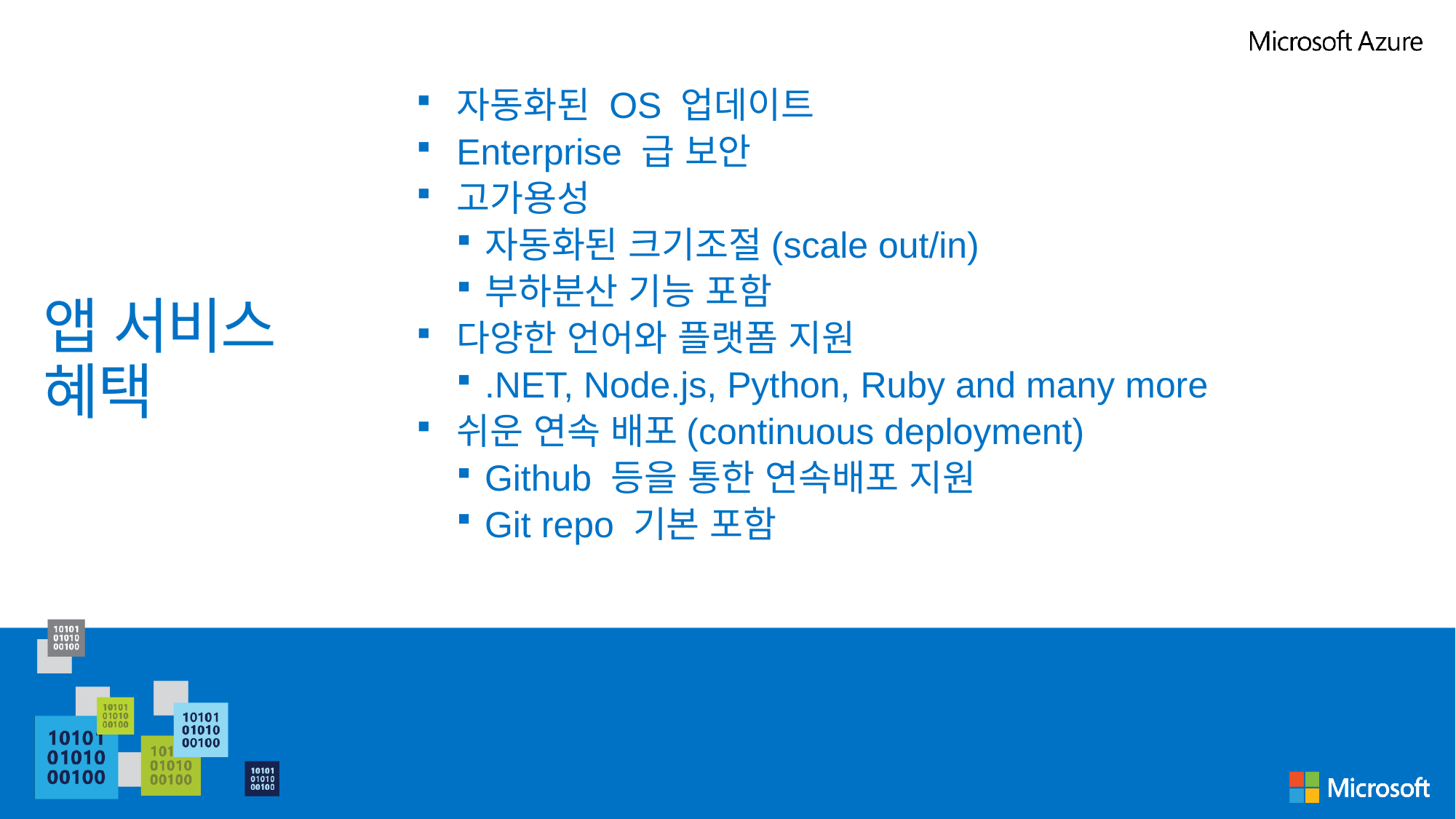

자동화된 OS 업데이트
Enterprise 급 보안
고가용성
자동화된 크기조절(scale out/in)
부하분산 기능 포함
다양한 언어와 플랫폼 지원
.NET, Node.js, Python, Ruby and many more
쉬운 연속 배포(continuous deployment)
Github 등을 통한 연속배포 지원
Git repo 기본 포함
# 앱 서비스 혜택